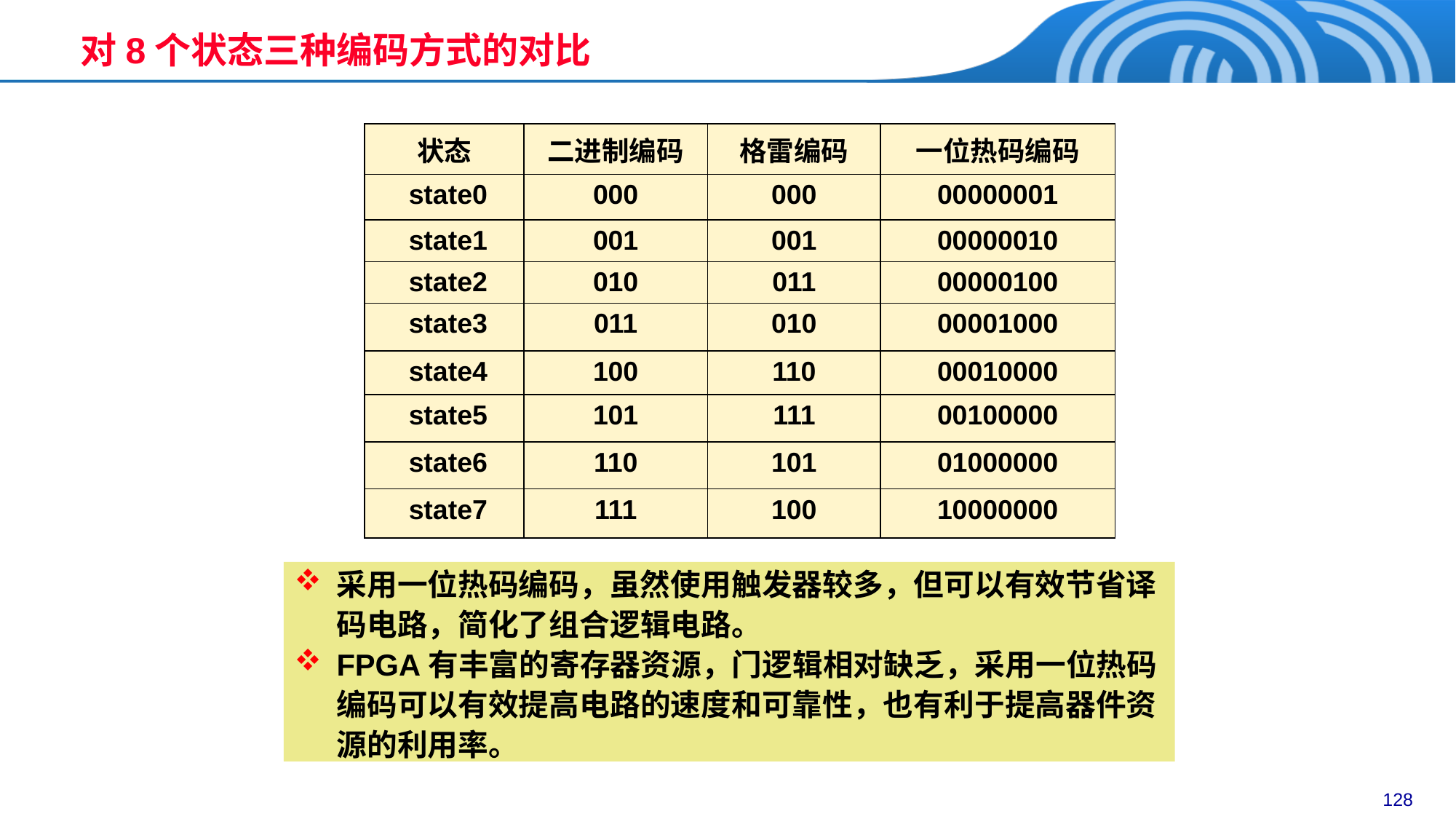

对8个状态三种编码方式的对比
| 状态 | 二进制编码 | 格雷编码 | 一位热码编码 |
| --- | --- | --- | --- |
| state0 | 000 | 000 | 00000001 |
| state1 | 001 | 001 | 00000010 |
| state2 | 010 | 011 | 00000100 |
| state3 | 011 | 010 | 00001000 |
| state4 | 100 | 110 | 00010000 |
| state5 | 101 | 111 | 00100000 |
| state6 | 110 | 101 | 01000000 |
| state7 | 111 | 100 | 10000000 |
采用一位热码编码，虽然使用触发器较多，但可以有效节省译码电路，简化了组合逻辑电路。
FPGA有丰富的寄存器资源，门逻辑相对缺乏，采用一位热码编码可以有效提高电路的速度和可靠性，也有利于提高器件资源的利用率。